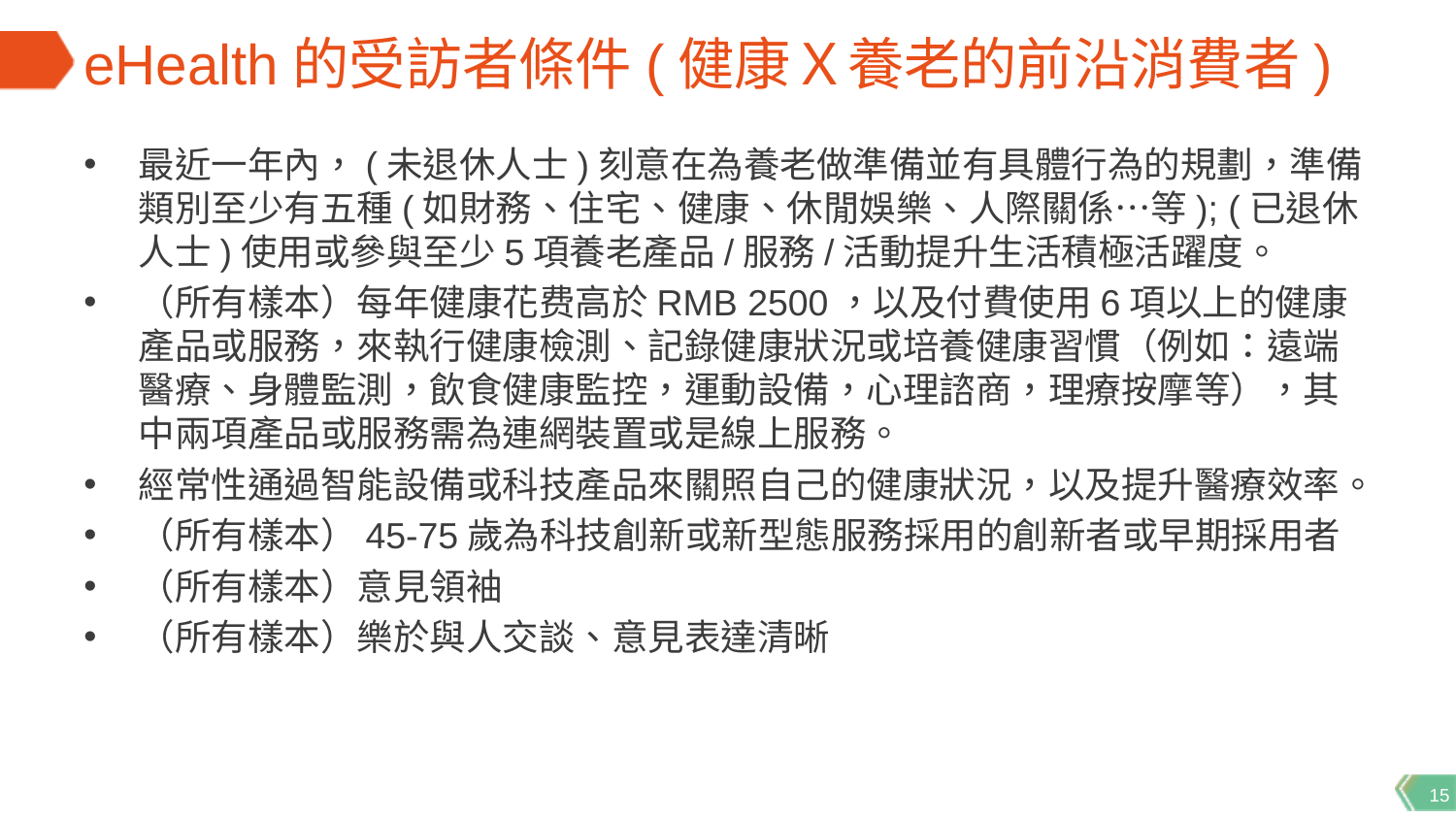

# eHealth的受訪者條件(健康Ｘ養老的前沿消費者)
最近一年內，(未退休人士)刻意在為養老做準備並有具體行為的規劃，準備類別至少有五種(如財務、住宅、健康、休閒娛樂、人際關係…等); (已退休人士)使用或參與至少5項養老產品/服務/活動提升生活積極活躍度。
（所有樣本）每年健康花费高於RMB 2500，以及付費使用6項以上的健康產品或服務，來執行健康檢測、記錄健康狀況或培養健康習慣（例如：遠端醫療、身體監測，飲食健康監控，運動設備，心理諮商，理療按摩等），其中兩項產品或服務需為連網裝置或是線上服務。
經常性通過智能設備或科技產品來關照自己的健康狀況，以及提升醫療效率。
（所有樣本）45-75歲為科技創新或新型態服務採用的創新者或早期採用者
（所有樣本）意見領袖
（所有樣本）樂於與人交談、意見表達清晰

15